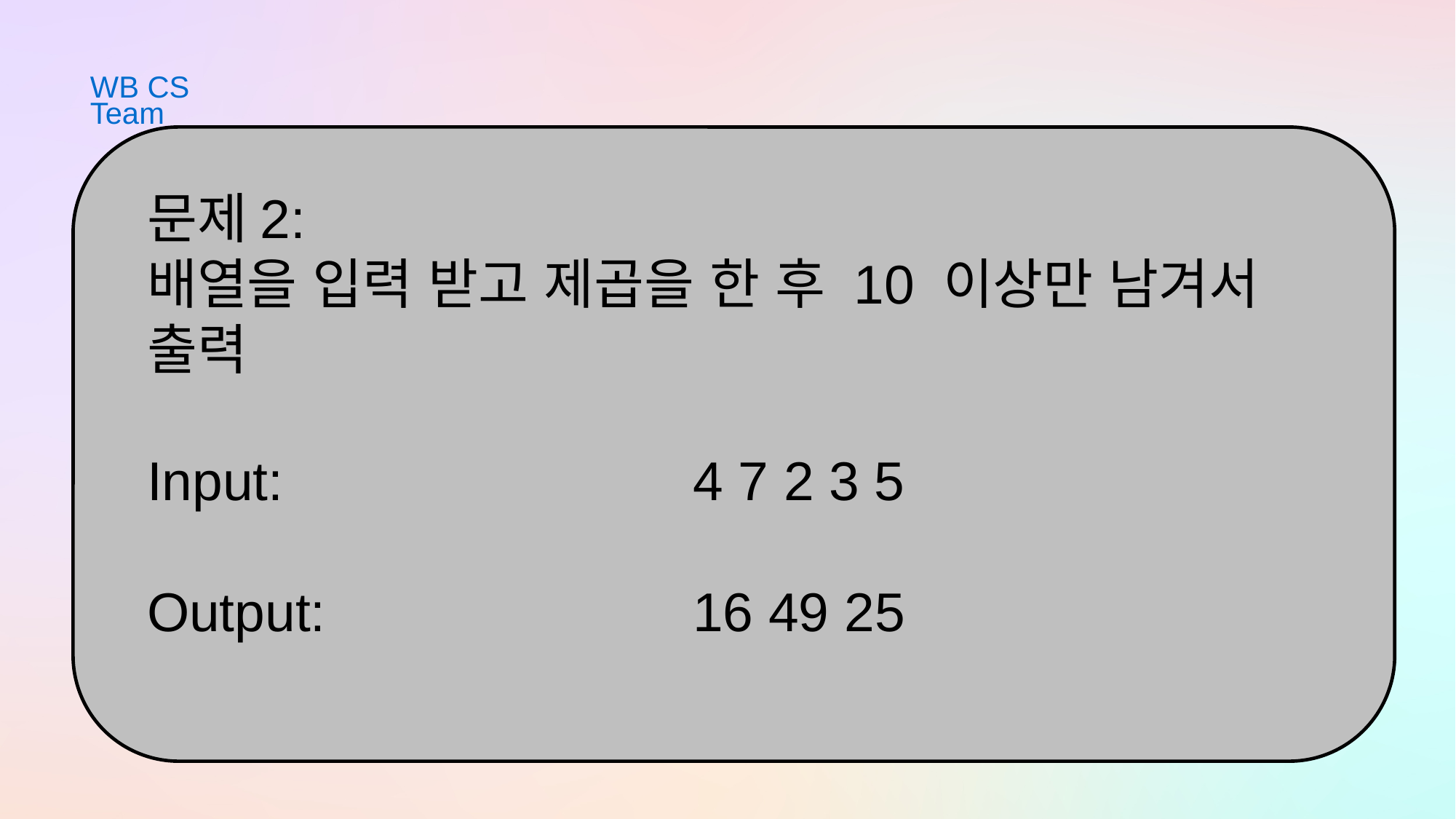

WB CS Team
문제2:
배열을 입력 받고 제곱을 한 후 10 이상만 남겨서 출력

Input:				4 7 2 3 5

Output:				16 49 25